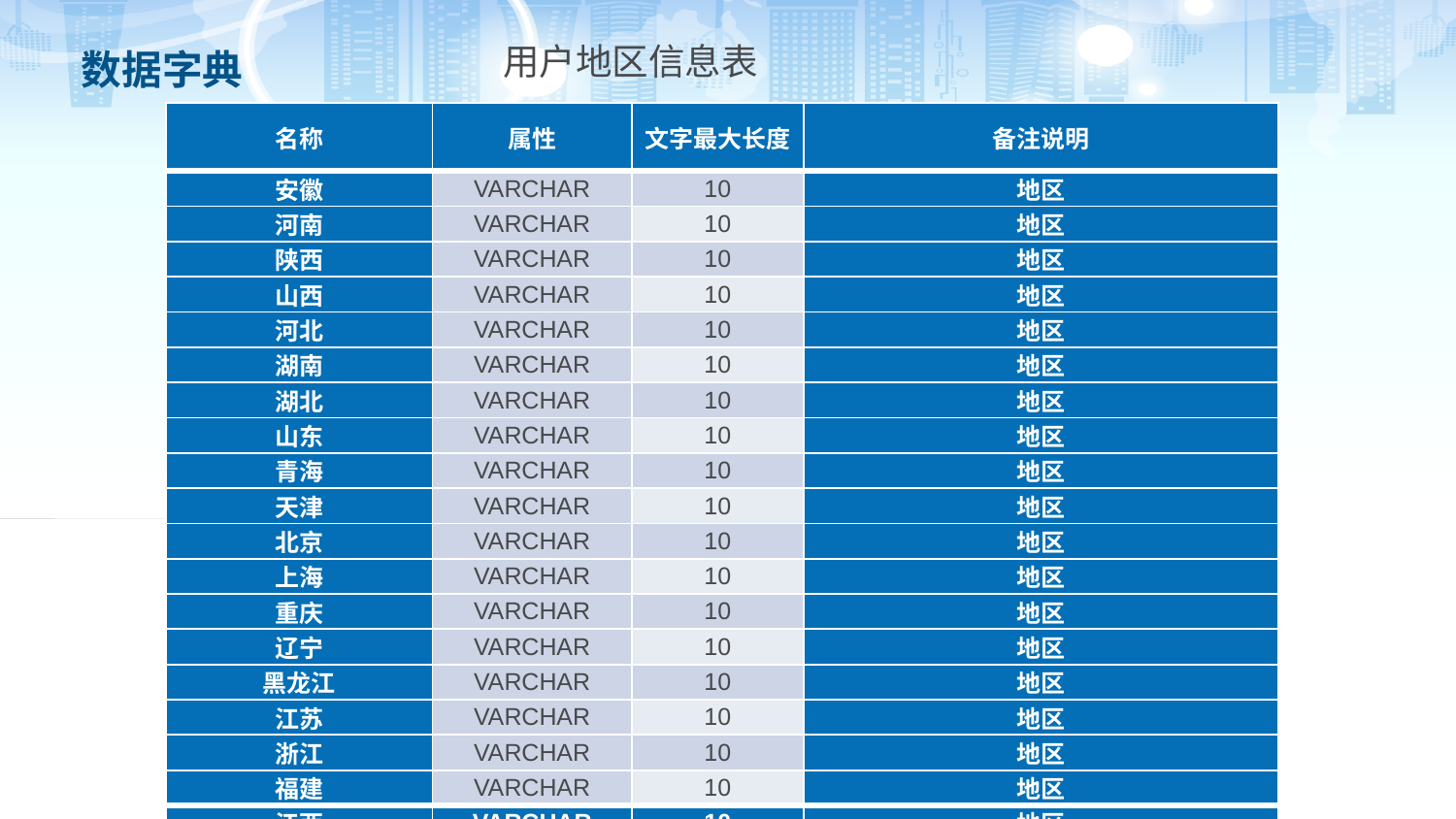

# 数据字典
用户地区信息表
| 名称 | 属性 | 文字最大长度 | 备注说明 |
| --- | --- | --- | --- |
| 安徽 | VARCHAR | 10 | 地区 |
| 河南 | VARCHAR | 10 | 地区 |
| 陕西 | VARCHAR | 10 | 地区 |
| 山西 | VARCHAR | 10 | 地区 |
| 河北 | VARCHAR | 10 | 地区 |
| 湖南 | VARCHAR | 10 | 地区 |
| 湖北 | VARCHAR | 10 | 地区 |
| 山东 | VARCHAR | 10 | 地区 |
| 青海 | VARCHAR | 10 | 地区 |
| 天津 | VARCHAR | 10 | 地区 |
| 北京 | VARCHAR | 10 | 地区 |
| 上海 | VARCHAR | 10 | 地区 |
| 重庆 | VARCHAR | 10 | 地区 |
| 辽宁 | VARCHAR | 10 | 地区 |
| 黑龙江 | VARCHAR | 10 | 地区 |
| 江苏 | VARCHAR | 10 | 地区 |
| 浙江 | VARCHAR | 10 | 地区 |
| 福建 | VARCHAR | 10 | 地区 |
| 江西 | VARCHAR | 10 | 地区 |